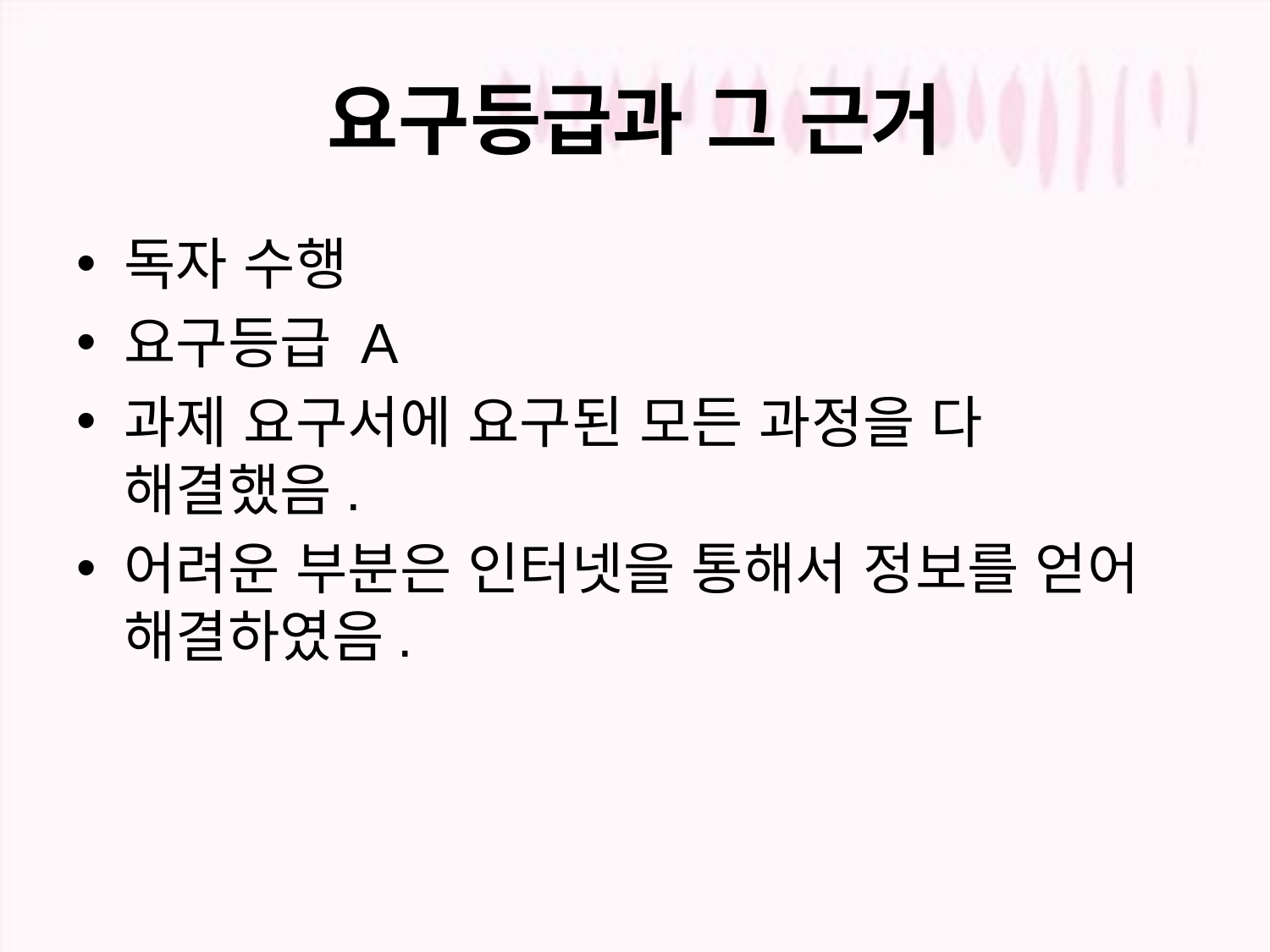

# 요구등급과 그 근거
독자 수행
요구등급 A
과제 요구서에 요구된 모든 과정을 다 해결했음.
어려운 부분은 인터넷을 통해서 정보를 얻어 해결하였음.